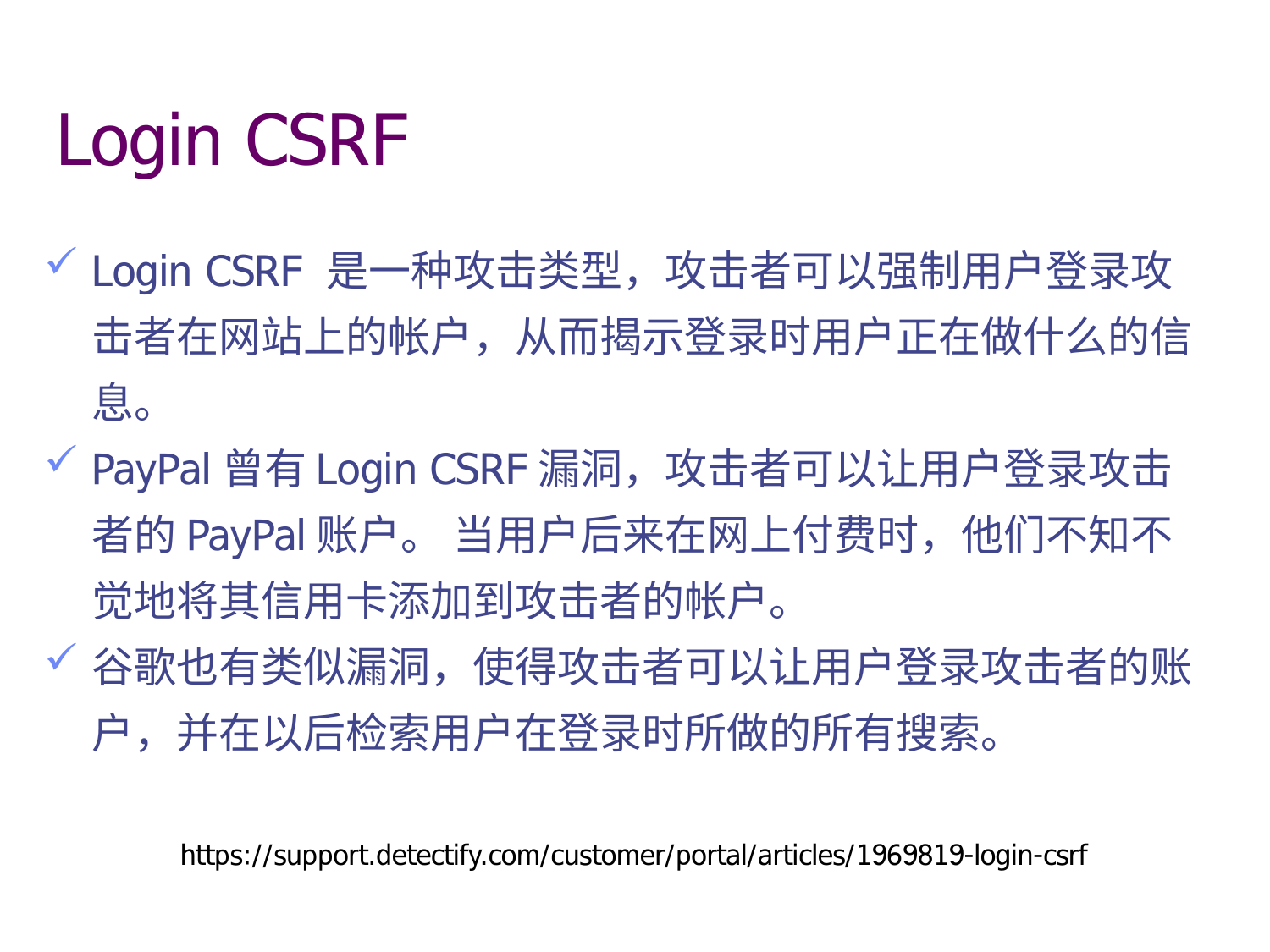

# Login CSRF
Login CSRF 是一种攻击类型，攻击者可以强制用户登录攻击者在网站上的帐户，从而揭示登录时用户正在做什么的信息。
PayPal曾有Login CSRF漏洞，攻击者可以让用户登录攻击者的PayPal账户。 当用户后来在网上付费时，他们不知不觉地将其信用卡添加到攻击者的帐户。
谷歌也有类似漏洞，使得攻击者可以让用户登录攻击者的账户，并在以后检索用户在登录时所做的所有搜索。
https://support.detectify.com/customer/portal/articles/1969819-login-csrf